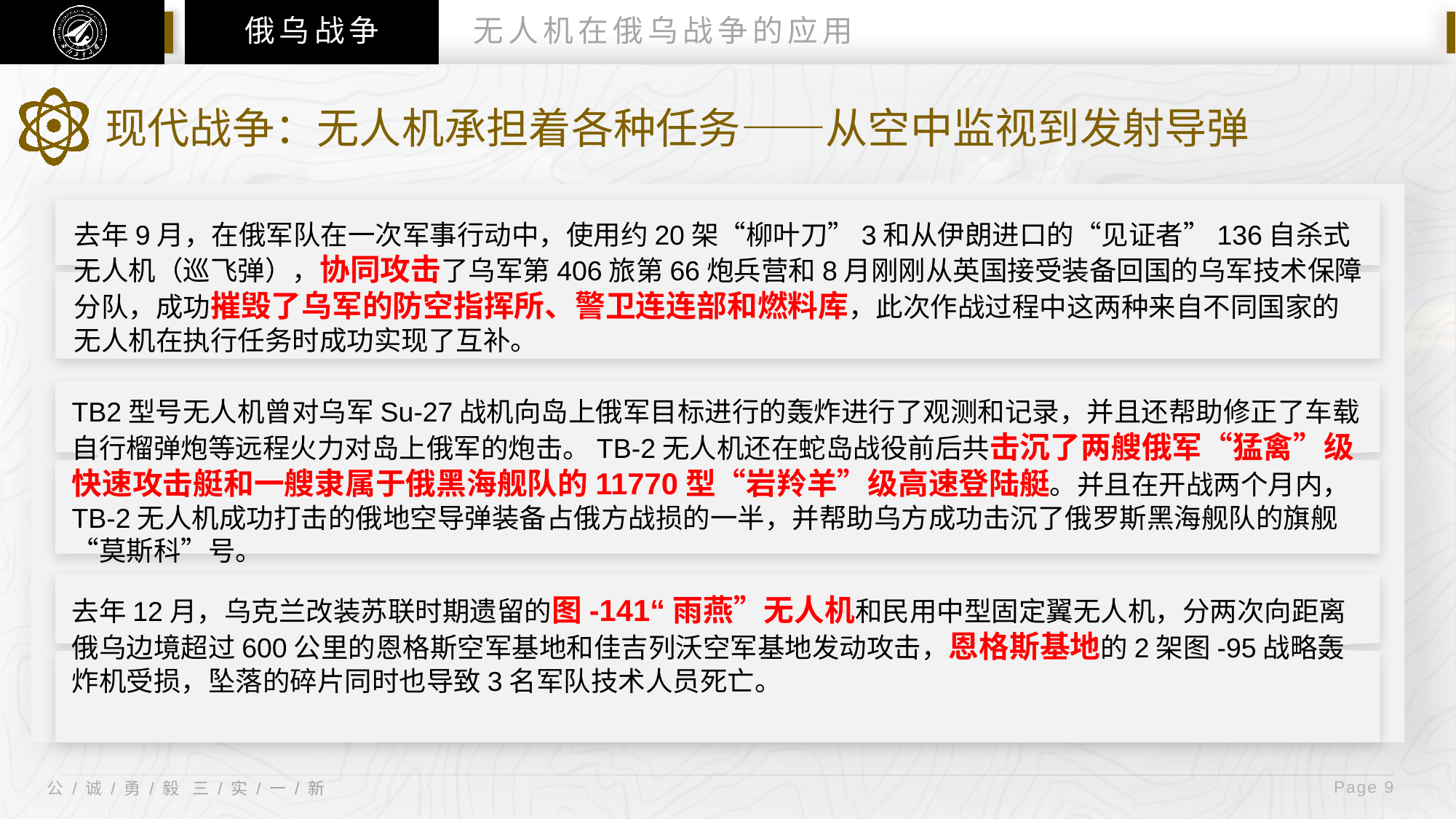

俄乌战争
无人机在俄乌战争的应用

现代战争：无人机承担着各种任务——从空中监视到发射导弹

去年9月，在俄军队在一次军事行动中，使用约20架“柳叶刀”3和从伊朗进口的“见证者”136自杀式无人机（巡飞弹），协同攻击了乌军第406旅第66炮兵营和8月刚刚从英国接受装备回国的乌军技术保障分队，成功摧毁了乌军的防空指挥所、警卫连连部和燃料库，此次作战过程中这两种来自不同国家的无人机在执行任务时成功实现了互补。

TB2型号无人机曾对乌军Su-27战机向岛上俄军目标进行的轰炸进行了观测和记录，并且还帮助修正了车载自行榴弹炮等远程火力对岛上俄军的炮击。TB-2无人机还在蛇岛战役前后共击沉了两艘俄军“猛禽”级快速攻击艇和一艘隶属于俄黑海舰队的11770型“岩羚羊”级高速登陆艇。并且在开战两个月内，TB-2无人机成功打击的俄地空导弹装备占俄方战损的一半，并帮助乌方成功击沉了俄罗斯黑海舰队的旗舰“莫斯科”号。

去年12月，乌克兰改装苏联时期遗留的图-141“雨燕”无人机和民用中型固定翼无人机，分两次向距离俄乌边境超过600公里的恩格斯空军基地和佳吉列沃空军基地发动攻击，恩格斯基地的2架图-95战略轰炸机受损，坠落的碎片同时也导致3名军队技术人员死亡。
  Page 9